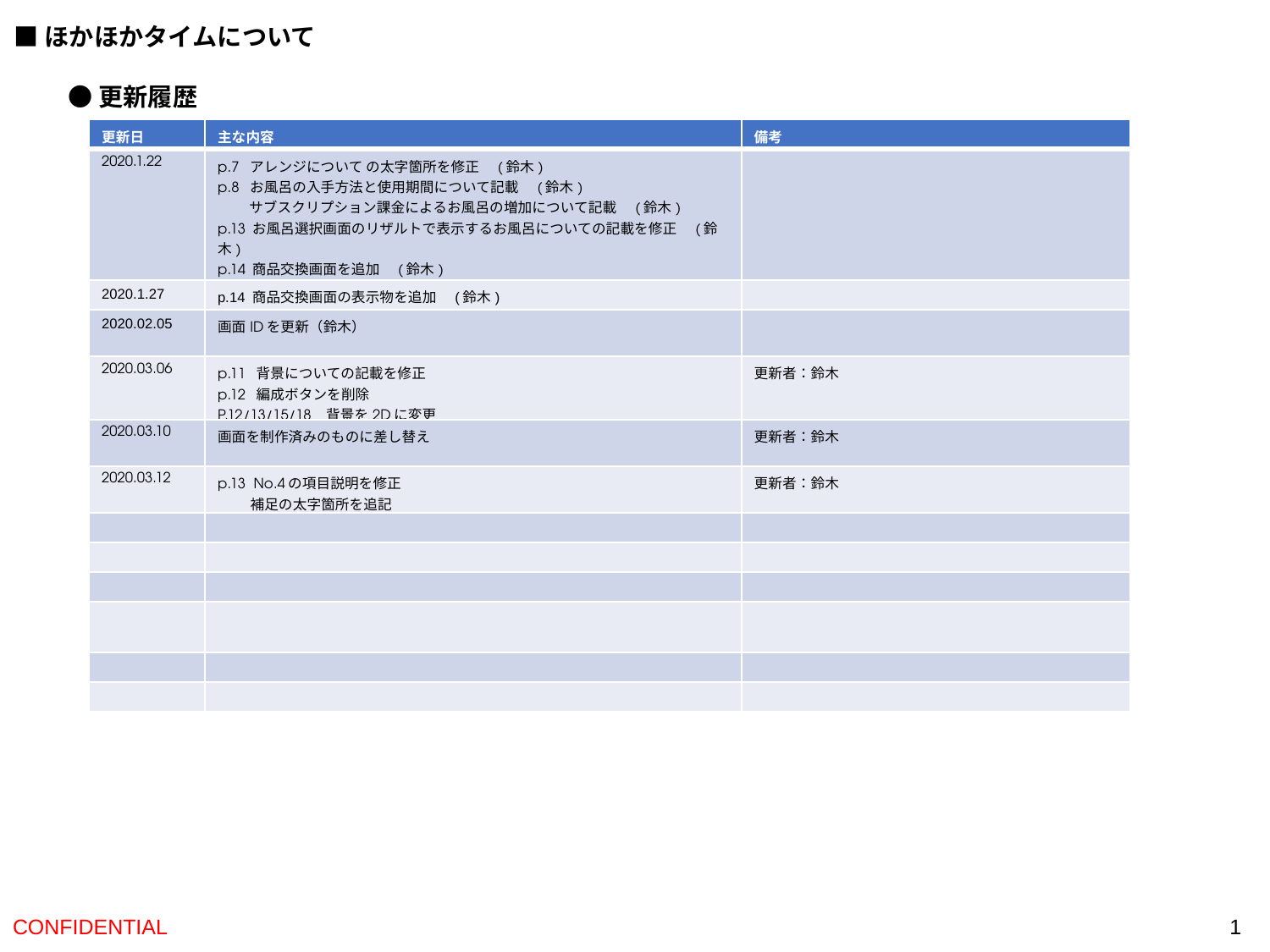

■ほかほかタイムについて
●更新履歴
| 更新日 | 主な内容 | 備考 |
| --- | --- | --- |
| 2020.1.22 | p.7  アレンジについて の太字箇所を修正　(鈴木) p.8  お風呂の入手方法と使用期間について記載　(鈴木) 　　 サブスクリプション課金によるお風呂の増加について記載　(鈴木) p.13 お風呂選択画面のリザルトで表示するお風呂についての記載を修正　(鈴木) p.14 商品交換画面を追加　(鈴木) 過去の履歴を最終ページに移動 |  |
| 2020.1.27 | p.14 商品交換画面の表示物を追加　(鈴木) |  |
| 2020.02.05 | 画面IDを更新（鈴木） |  |
| 2020.03.06 | p.11  背景についての記載を修正 p.12  編成ボタンを削除 P.12/13/15/18   背景を2Dに変更 | 更新者：鈴木 |
| 2020.03.10 | 画面を制作済みのものに差し替え | 更新者：鈴木 |
| 2020.03.12 | p.13 No.4の項目説明を修正 補足の太字箇所を追記 | 更新者：鈴木 |
|  |  |  |
|  |  |  |
|  |  |  |
|  |  |  |
|  |  |  |
|  |  |  |
1
CONFIDENTIAL